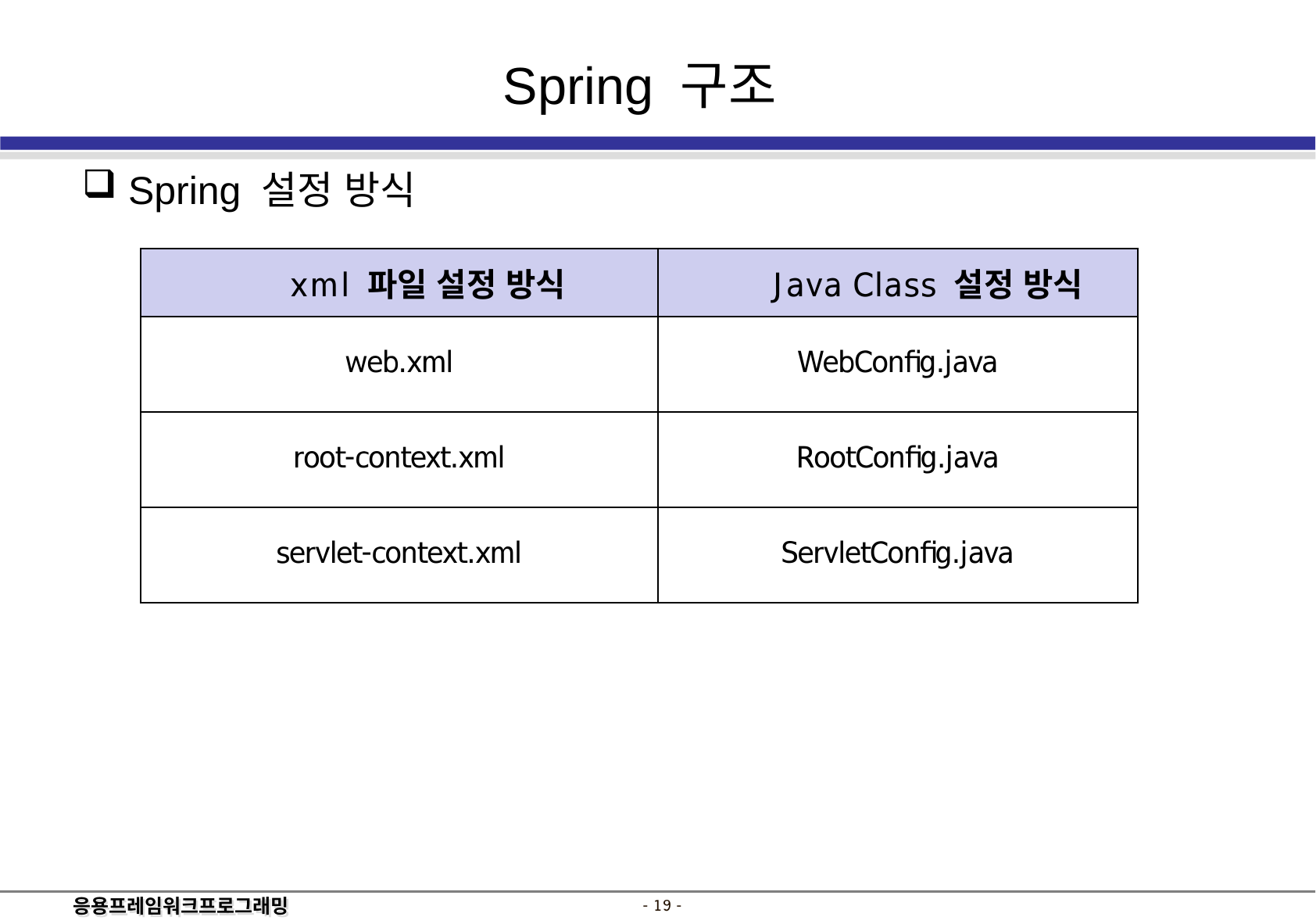

Spring 구조
 Spring 설정 방식

| xml 파일 설정 방식 | Java Class 설정 방식 |
| --- | --- |
| web.xml | WebConfig.java |
| root-context.xml | RootConfig.java |
| servlet-context.xml | ServletConfig.java |
- 19 -